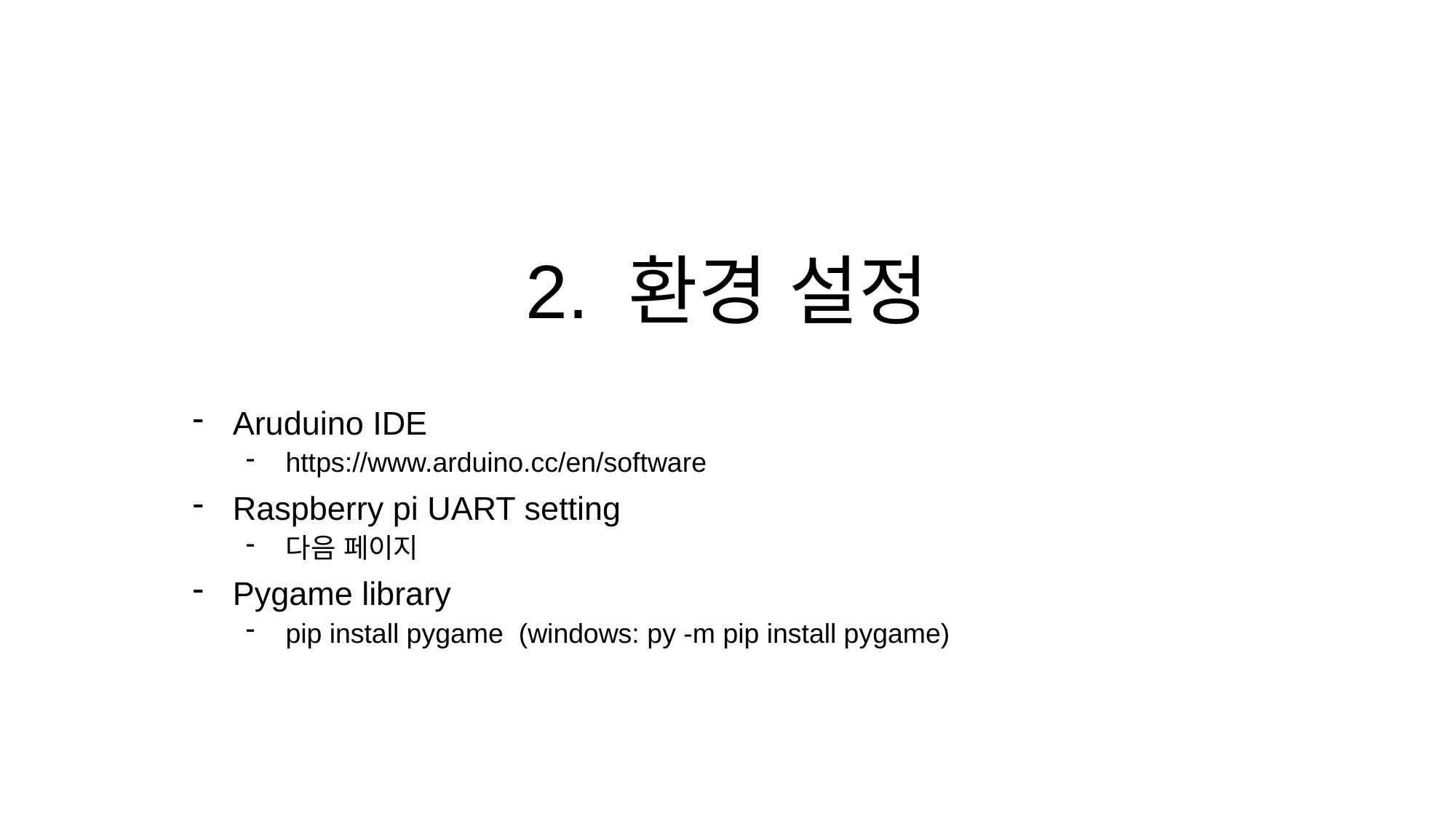

# 2. 환경 설정
Aruduino IDE
https://www.arduino.cc/en/software
Raspberry pi UART setting
다음 페이지
Pygame library
pip install pygame  (windows: py -m pip install pygame)